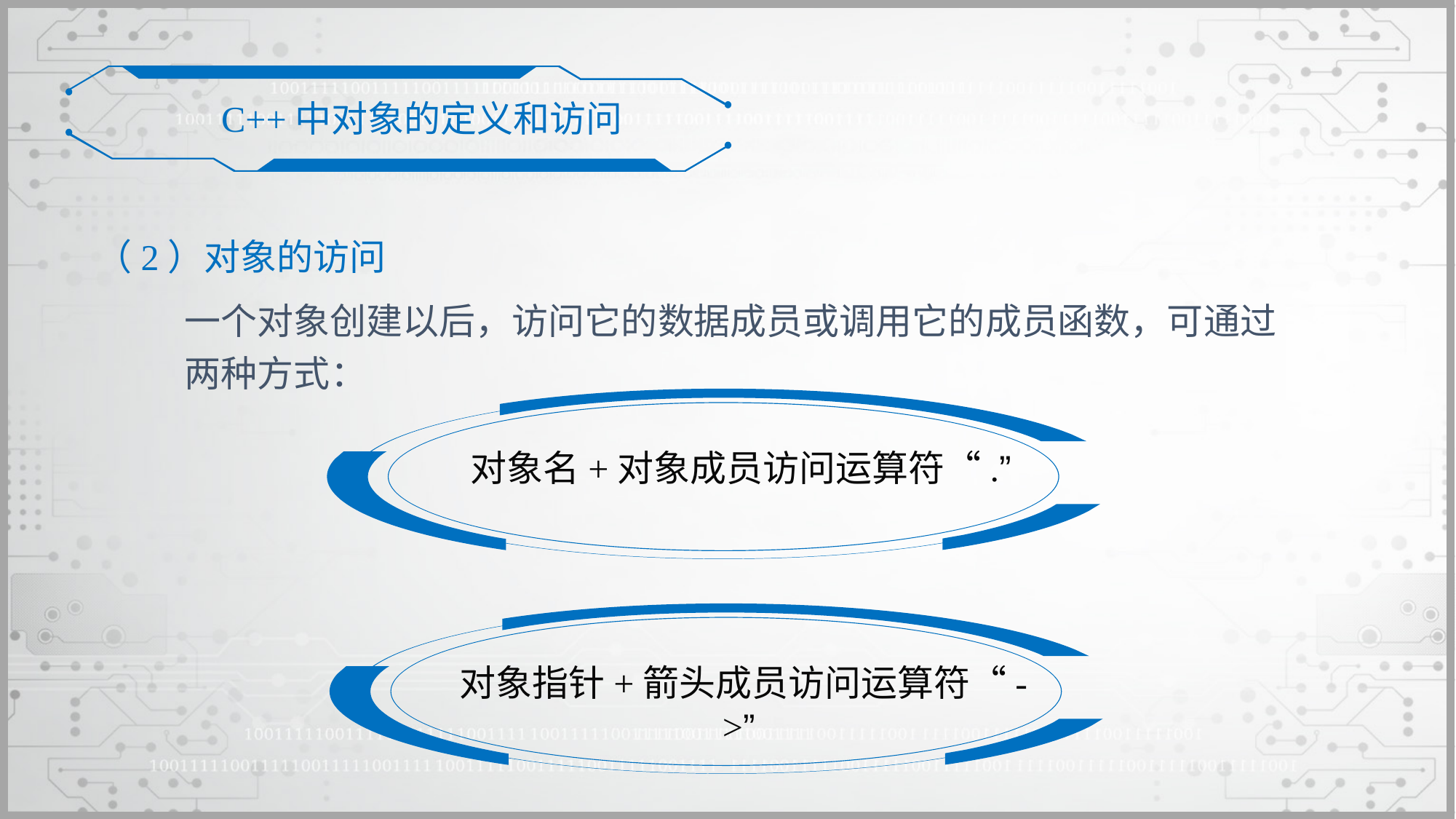

C++中对象的定义和访问
（2）对象的访问
一个对象创建以后，访问它的数据成员或调用它的成员函数，可通过两种方式：

对象名+对象成员访问运算符“.”

对象指针+箭头成员访问运算符“->”